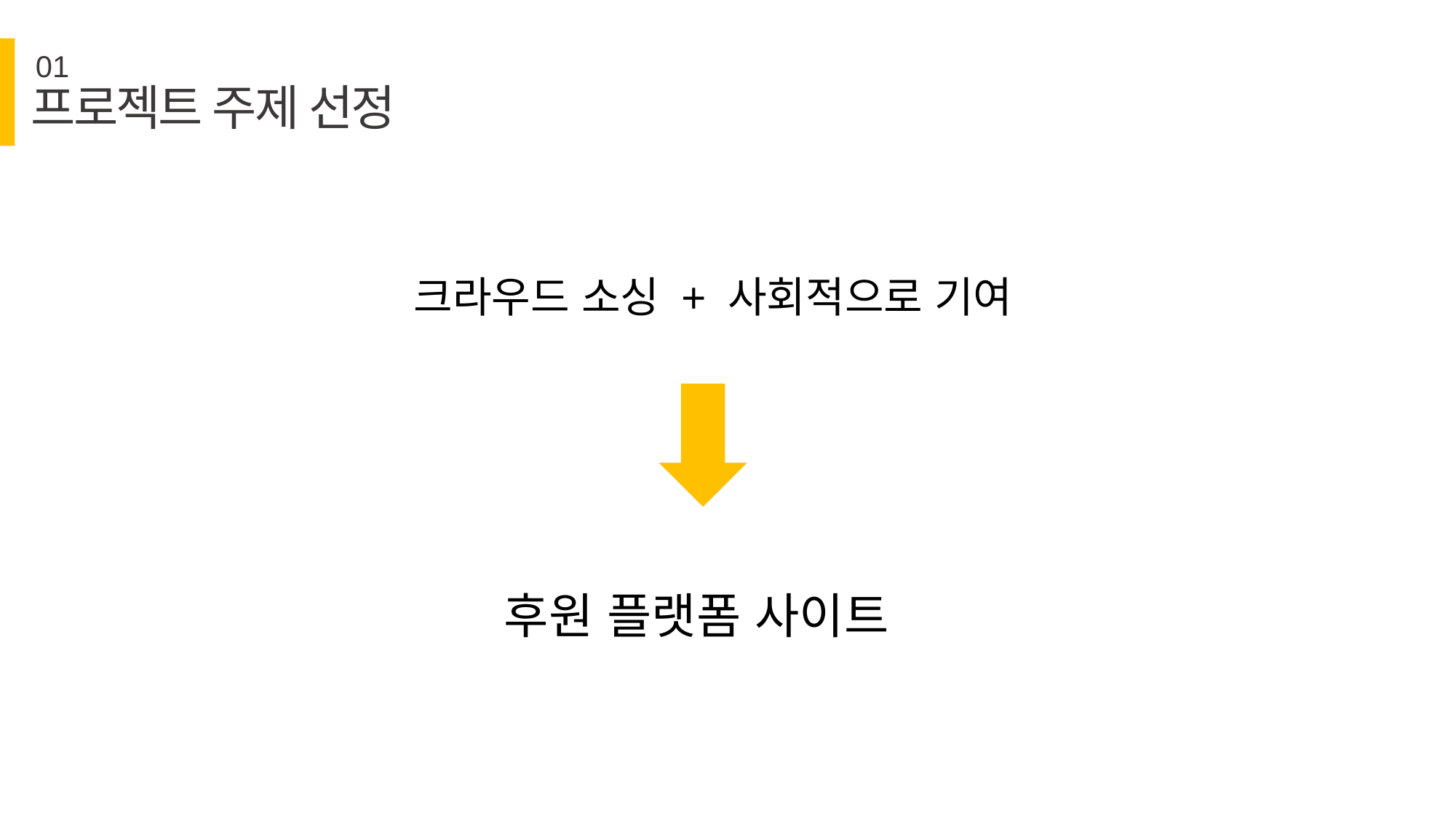

01
프로젝트 주제 선정
크라우드 소싱 + 사회적으로 기여

후원 플랫폼 사이트